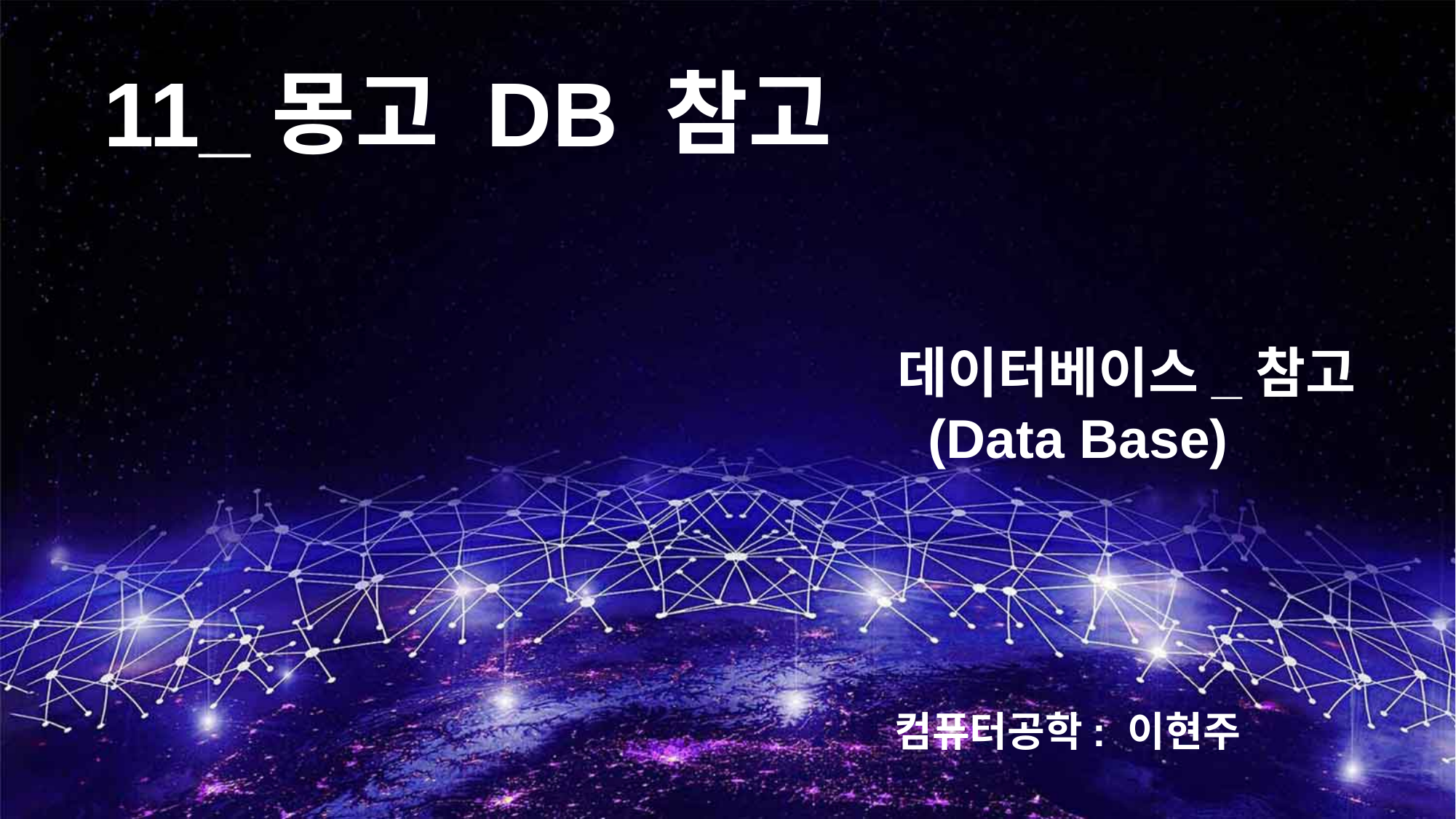

11_몽고 DB 참고
데이터베이스_참고
  (Data Base)
컴퓨터공학: 이현주